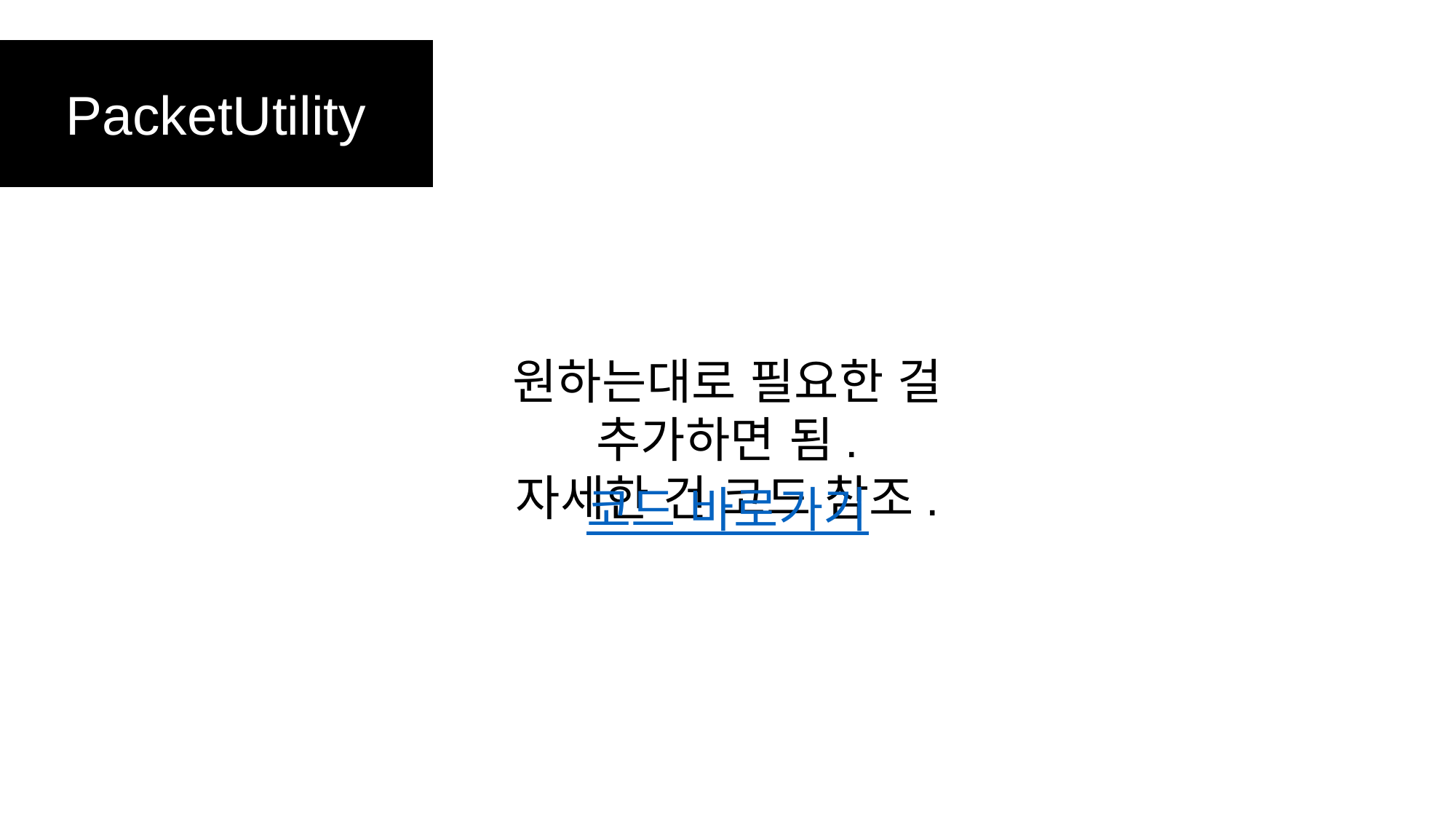

PacketUtility
원하는대로 필요한 걸 추가하면 됨.
자세한 건 코드 참조.
코드 바로가기